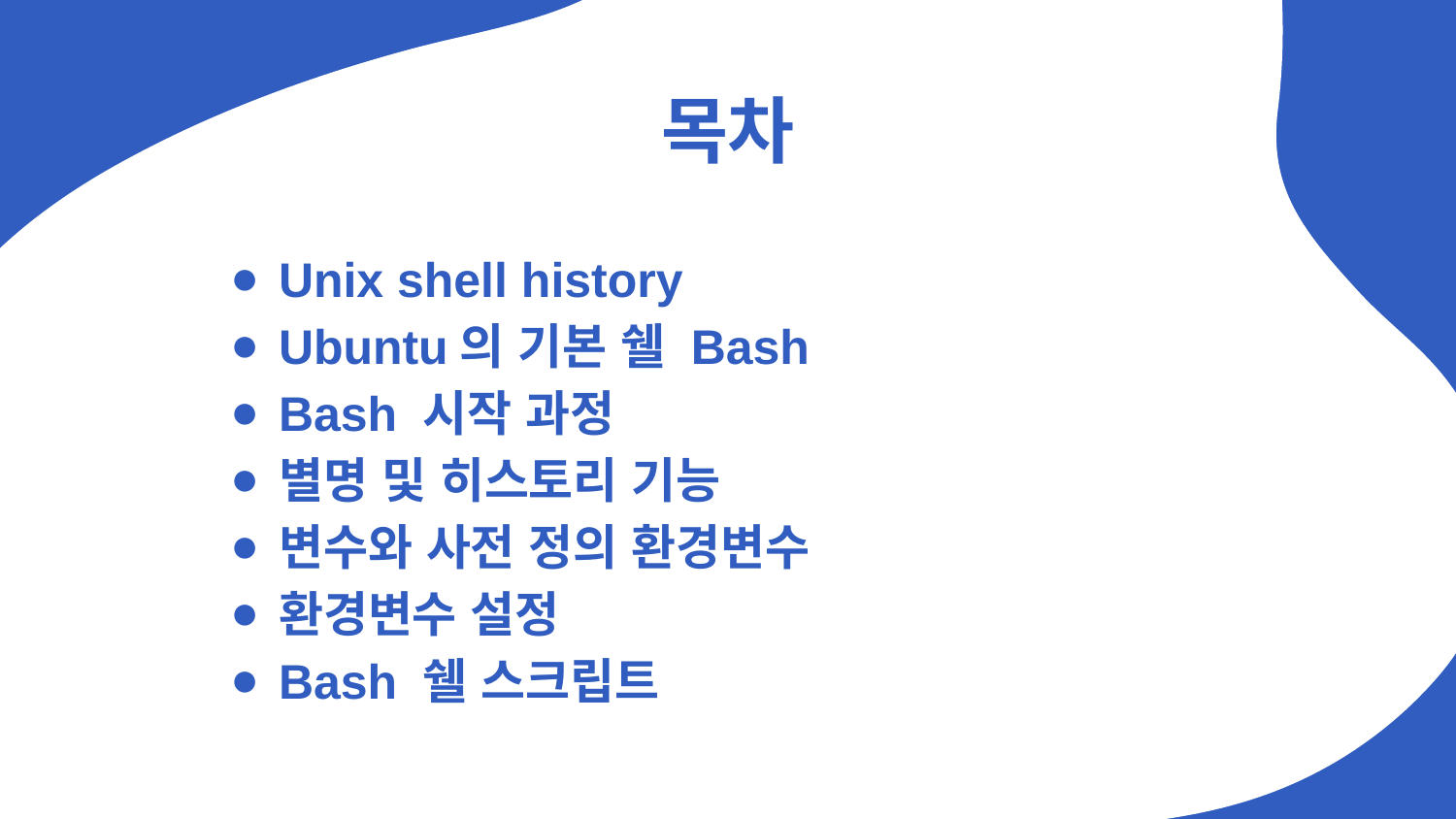

# 목차
Unix shell history
Ubuntu의 기본 쉘 Bash
Bash 시작 과정
별명 및 히스토리 기능
변수와 사전 정의 환경변수
환경변수 설정
Bash 쉘 스크립트